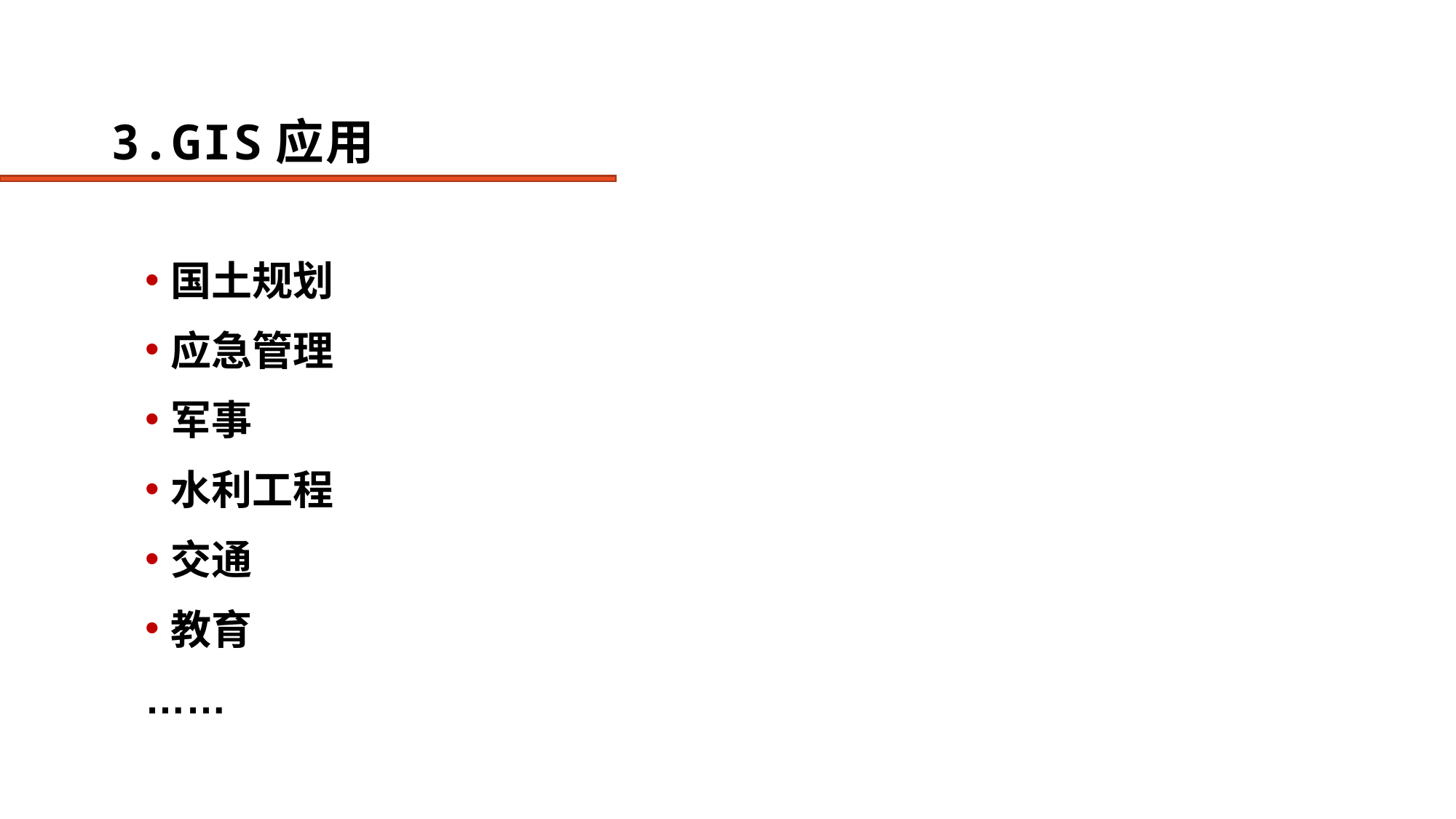

# 3.GIS应用
国土规划
应急管理
军事
水利工程
交通
教育
……